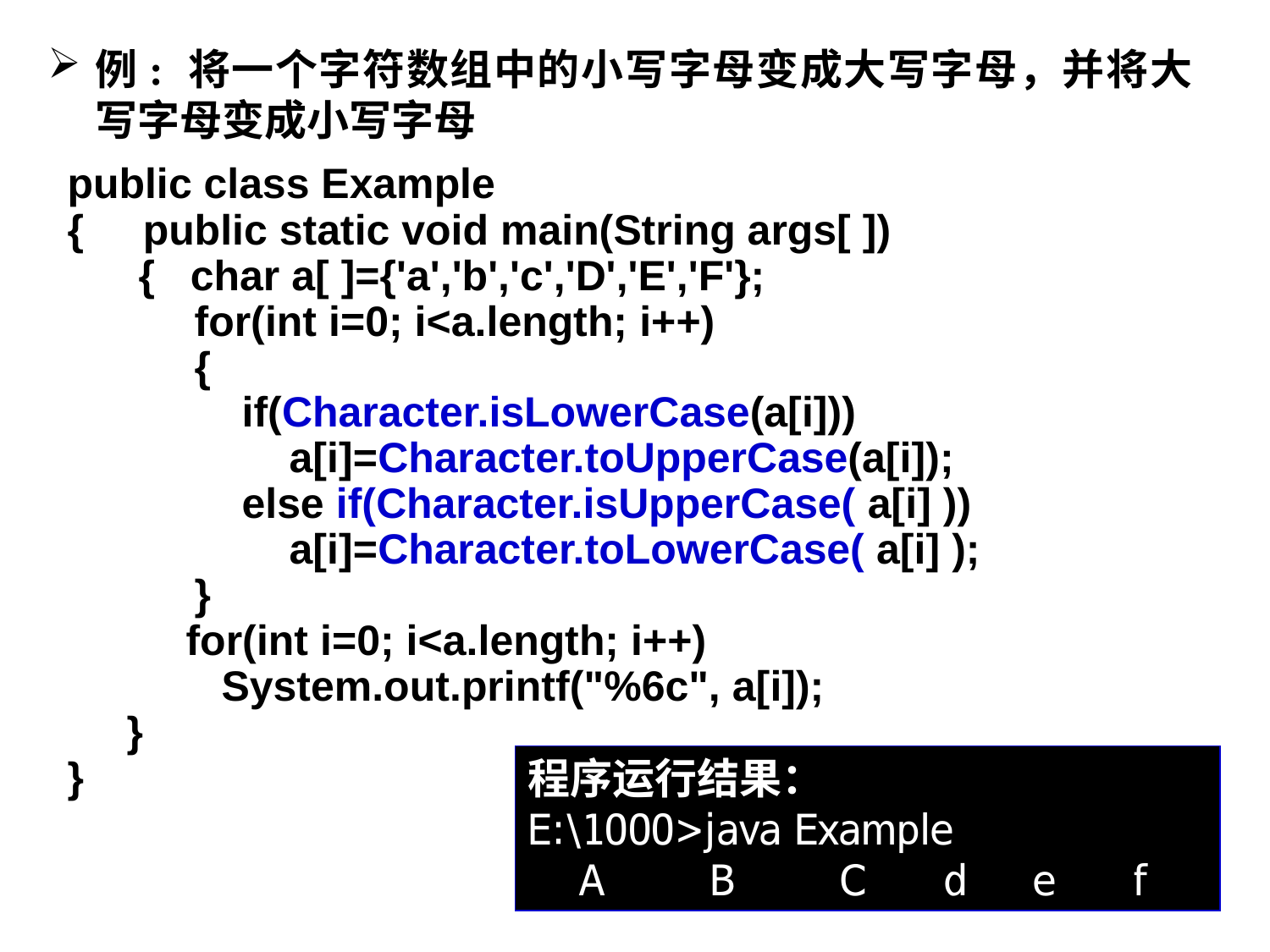

例: 将一个字符数组中的小写字母变成大写字母，并将大写字母变成小写字母
public class Example
{     public static void main(String args[ ])
      {   char a[ ]={'a','b','c','D','E','F'};
      	for(int i=0; i<a.length; i++)
	{
	    if(Character.isLowerCase(a[i]))
	        a[i]=Character.toUpperCase(a[i]);
	    else if(Character.isUpperCase( a[i] ))
	        a[i]=Character.toLowerCase( a[i] );
	}
          for(int i=0; i<a.length; i++)
             System.out.printf("%6c", a[i]);
     }
}

程序运行结果：
E:\1000>java Example
    A        B        C      d     e      f